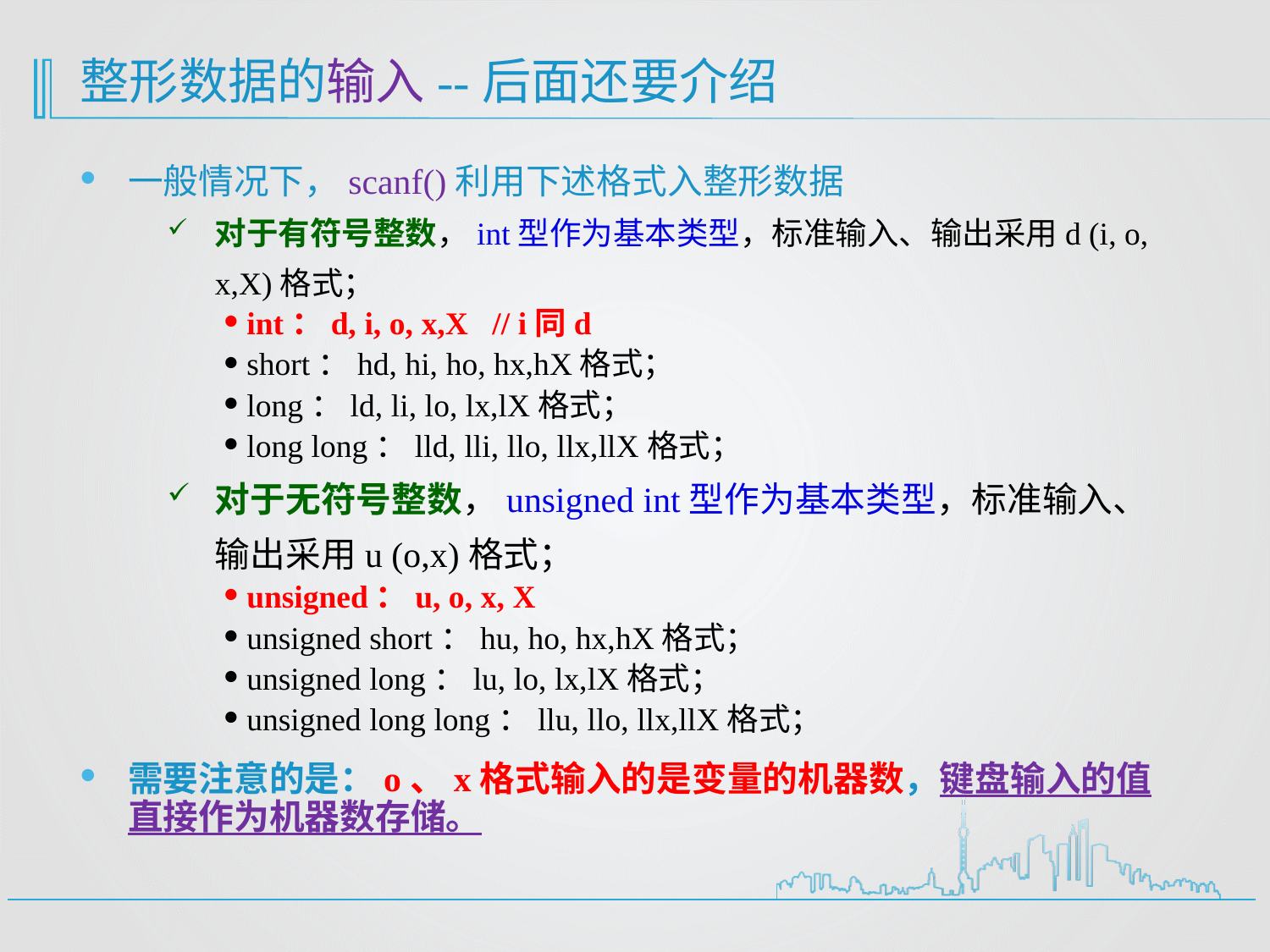

# 整形数据的输入--后面还要介绍
一般情况下，scanf()利用下述格式入整形数据
对于有符号整数，int型作为基本类型，标准输入、输出采用d (i, o, x,X)格式；
int：d, i, o, x,X   // i同d
short：hd, hi, ho, hx,hX格式；
long：ld, li, lo, lx,lX格式；
long long：lld, lli, llo, llx,llX格式；
对于无符号整数，unsigned int型作为基本类型，标准输入、输出采用u (o,x)格式；
unsigned：u, o, x, X
unsigned short：hu, ho, hx,hX格式；
unsigned long：lu, lo, lx,lX格式；
unsigned long long：llu, llo, llx,llX格式；
需要注意的是：o、x格式输入的是变量的机器数，键盘输入的值直接作为机器数存储。